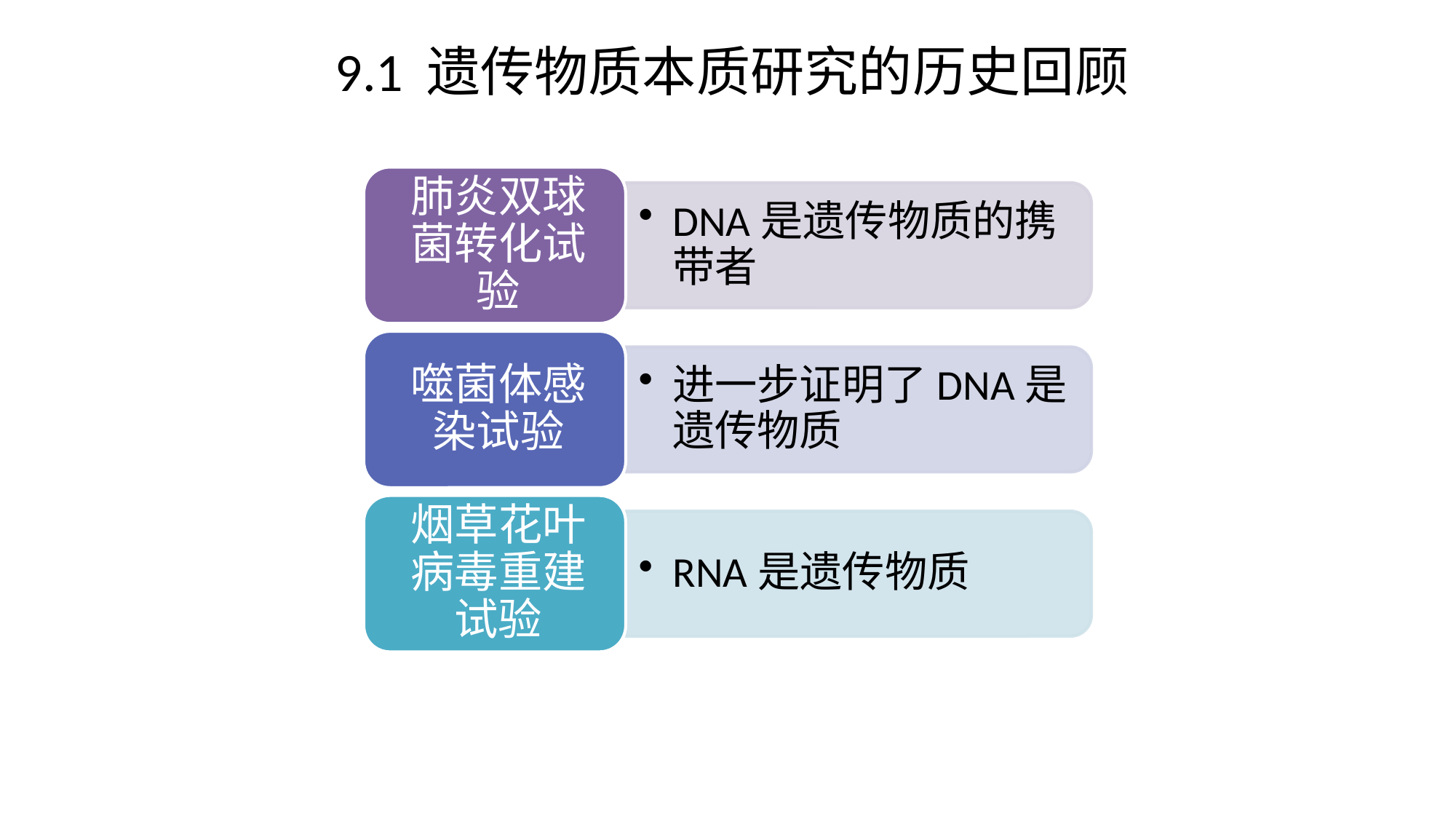

# 9.1 遗传物质本质研究的历史回顾
DNA是遗传物质的携带者
肺炎双球菌转化试验
进一步证明了DNA是遗传物质
噬菌体感染试验
RNA是遗传物质
烟草花叶病毒重建试验